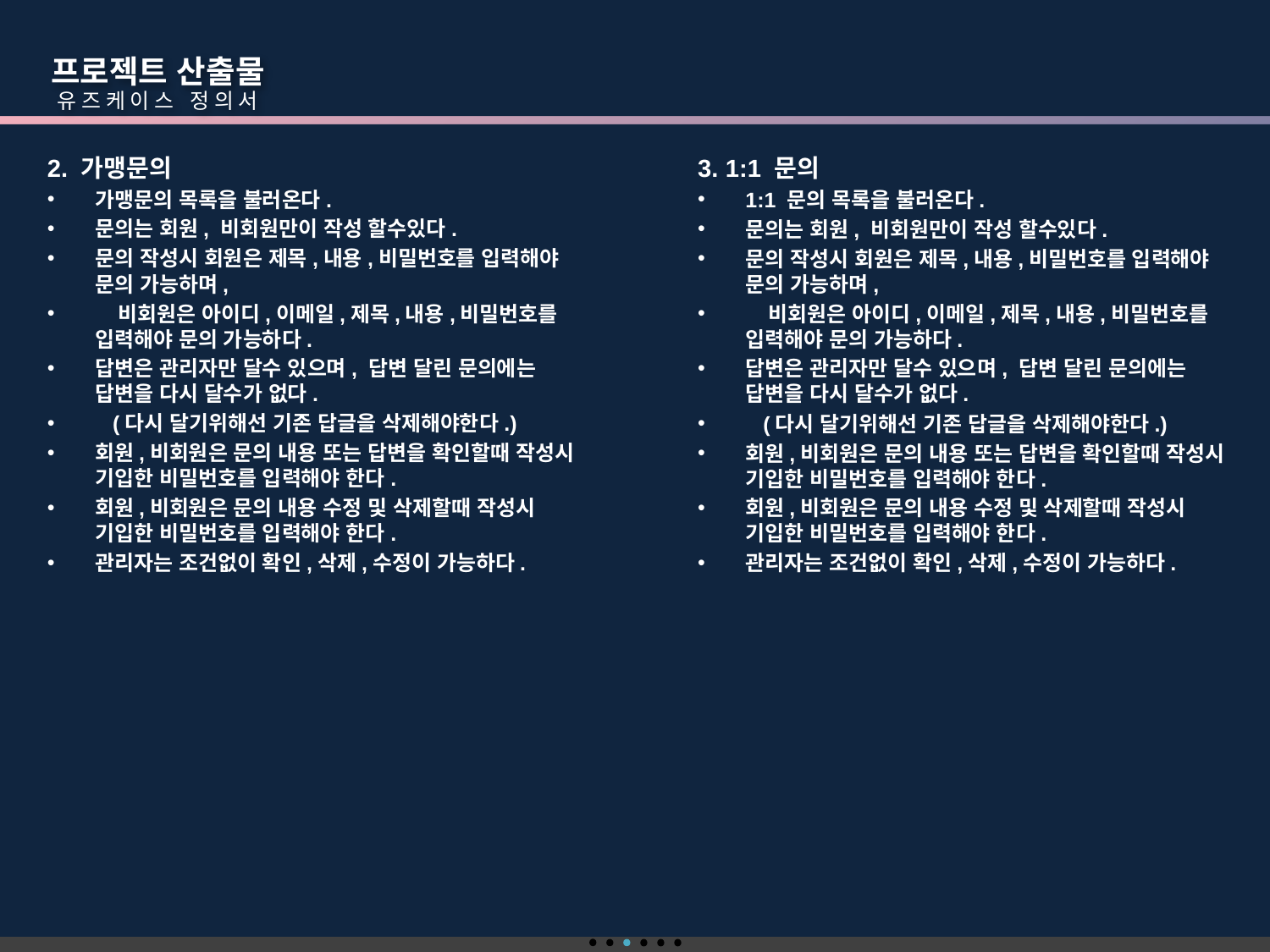

프로젝트 산출물
 유즈케이스 정의서
2. 가맹문의
가맹문의 목록을 불러온다.
문의는 회원, 비회원만이 작성 할수있다.
문의 작성시 회원은 제목,내용,비밀번호를 입력해야 문의 가능하며,
   비회원은 아이디,이메일,제목,내용,비밀번호를 입력해야 문의 가능하다.
답변은 관리자만 달수 있으며, 답변 달린 문의에는 답변을 다시 달수가 없다.
   (다시 달기위해선 기존 답글을 삭제해야한다.)
회원,비회원은 문의 내용 또는 답변을 확인할때 작성시 기입한 비밀번호를 입력해야 한다.
회원,비회원은 문의 내용 수정 및 삭제할때 작성시 기입한 비밀번호를 입력해야 한다.
관리자는 조건없이 확인,삭제,수정이 가능하다.
3. 1:1 문의
1:1 문의 목록을 불러온다.
문의는 회원, 비회원만이 작성 할수있다.
문의 작성시 회원은 제목,내용,비밀번호를 입력해야 문의 가능하며,
   비회원은 아이디,이메일,제목,내용,비밀번호를 입력해야 문의 가능하다.
답변은 관리자만 달수 있으며, 답변 달린 문의에는 답변을 다시 달수가 없다.
   (다시 달기위해선 기존 답글을 삭제해야한다.)
회원,비회원은 문의 내용 또는 답변을 확인할때 작성시 기입한 비밀번호를 입력해야 한다.
회원,비회원은 문의 내용 수정 및 삭제할때 작성시 기입한 비밀번호를 입력해야 한다.
관리자는 조건없이 확인,삭제,수정이 가능하다.